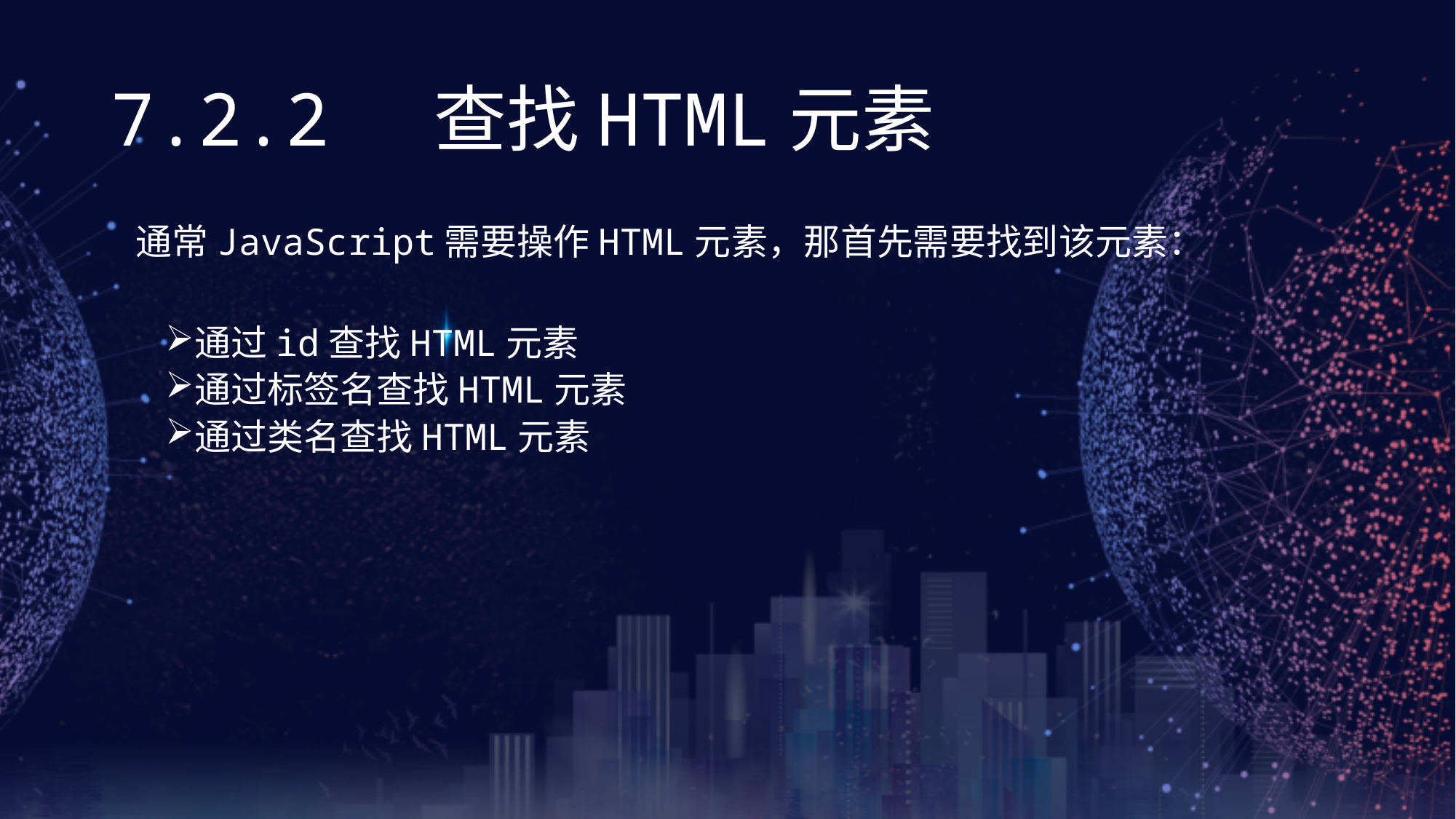

# 7.2.2  查找HTML元素
  通常JavaScript需要操作HTML元素，那首先需要找到该元素：

通过id查找HTML元素
通过标签名查找HTML元素
通过类名查找HTML元素